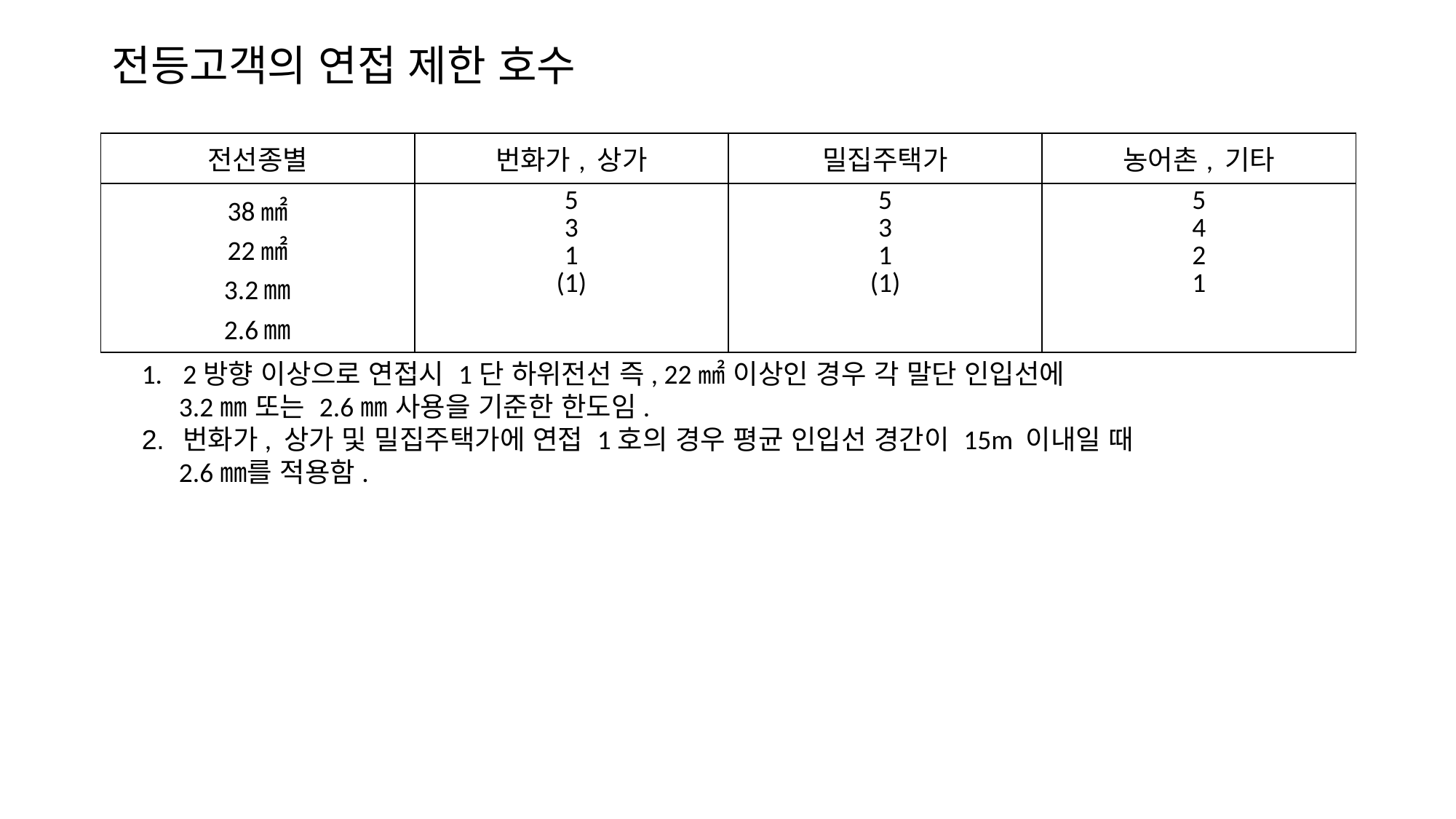

# 전등고객의 연접 제한 호수
| 전선종별 | 번화가, 상가 | 밀집주택가 | 농어촌, 기타 |
| --- | --- | --- | --- |
| 38㎟ 22㎟ 3.2㎜ 2.6㎜ | 5 3 1 (1) | 5 3 1 (1) | 5 4 2 1 |
2방향 이상으로 연접시 1단 하위전선 즉, 22㎟ 이상인 경우 각 말단 인입선에
      3.2㎜ 또는 2.6㎜ 사용을 기준한 한도임.
번화가, 상가 및 밀집주택가에 연접 1호의 경우 평균 인입선 경간이 15m 이내일 때
      2.6㎜를 적용함.